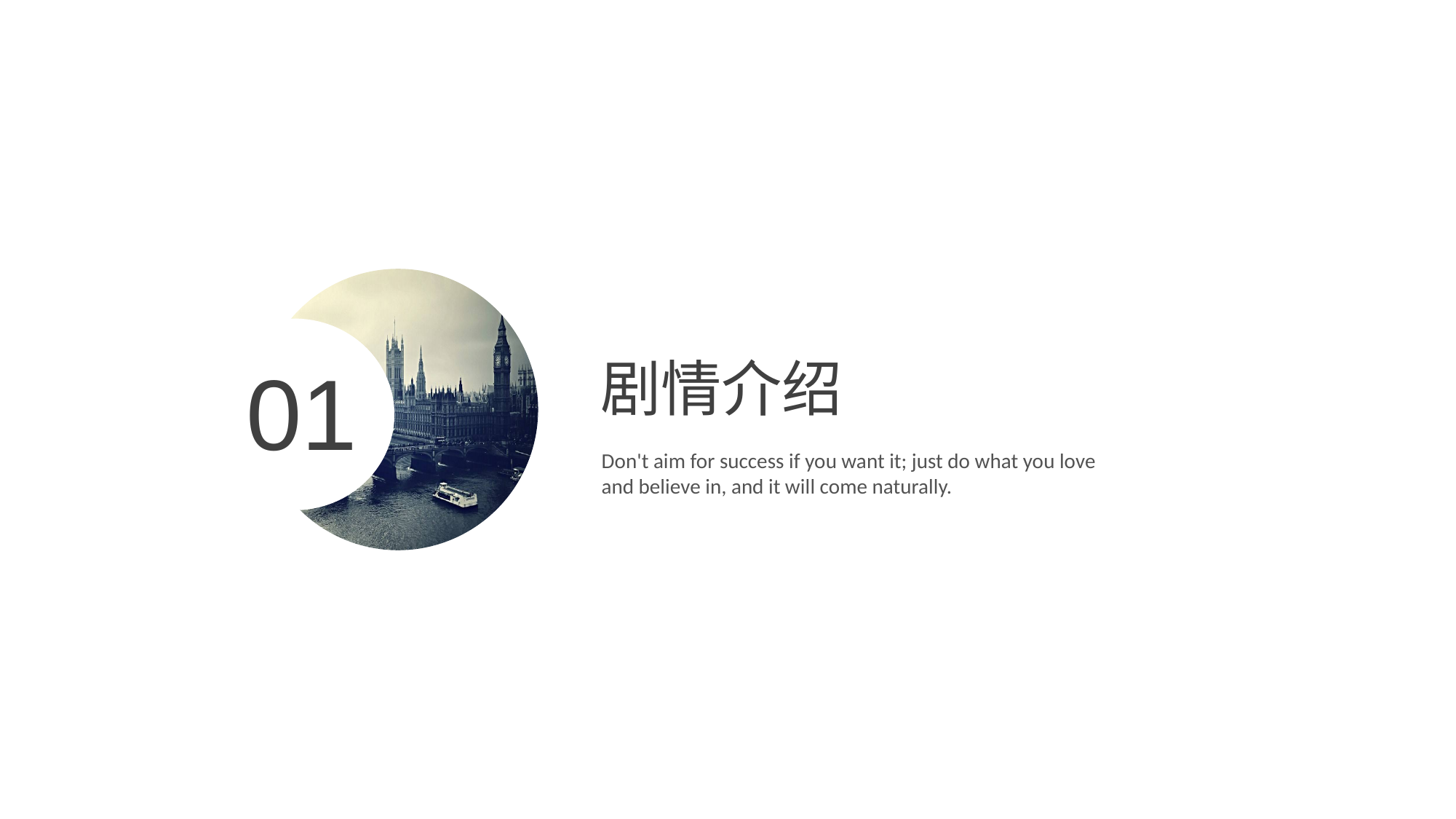

01
剧情介绍
Don't aim for success if you want it; just do what you love and believe in, and it will come naturally.